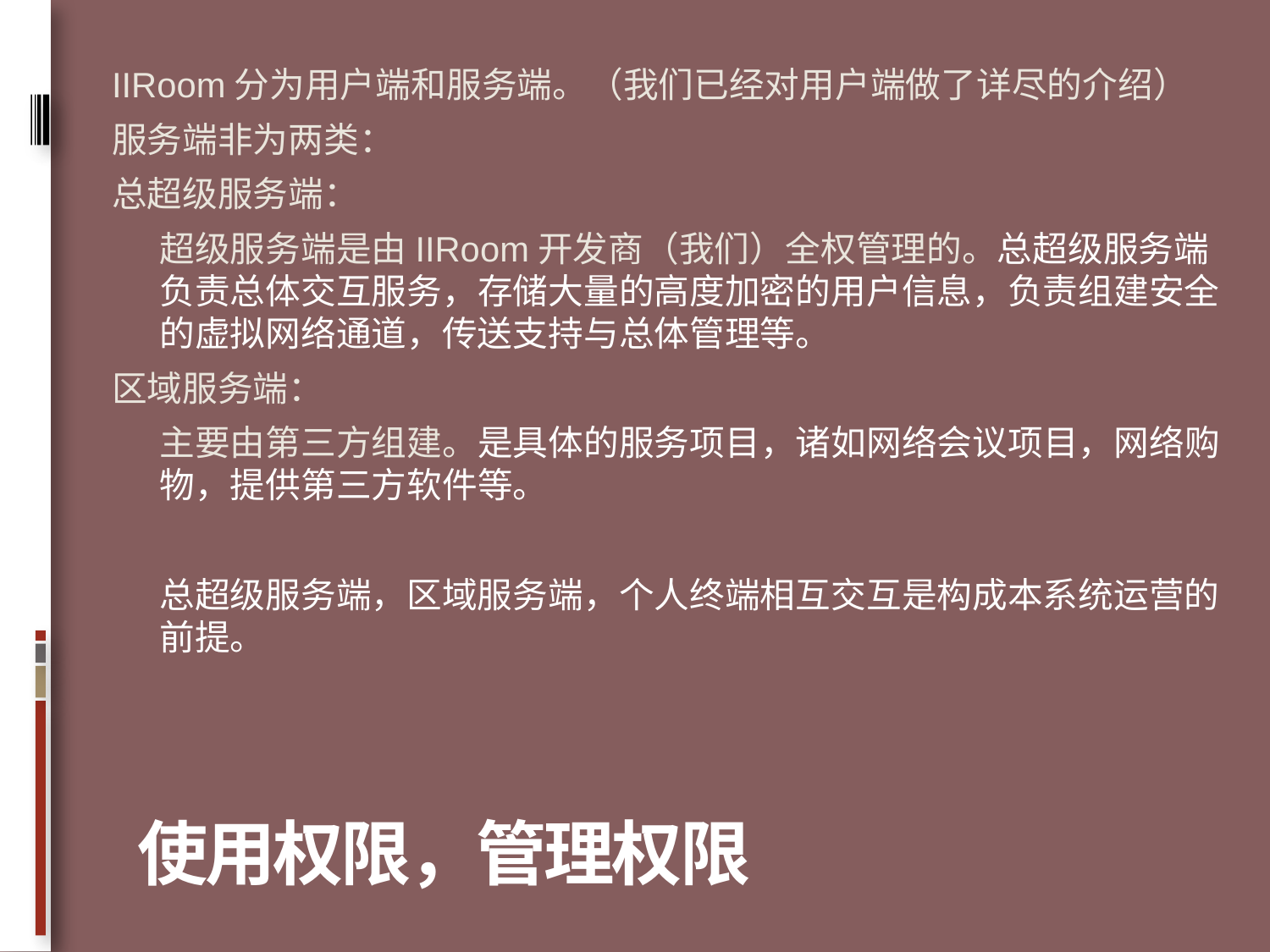

IIRoom分为用户端和服务端。（我们已经对用户端做了详尽的介绍）
服务端非为两类：
总超级服务端：
	超级服务端是由IIRoom开发商（我们）全权管理的。总超级服务端负责总体交互服务，存储大量的高度加密的用户信息，负责组建安全的虚拟网络通道，传送支持与总体管理等。
区域服务端：
	主要由第三方组建。是具体的服务项目，诸如网络会议项目，网络购物，提供第三方软件等。

	总超级服务端，区域服务端，个人终端相互交互是构成本系统运营的前提。

# 使用权限，管理权限